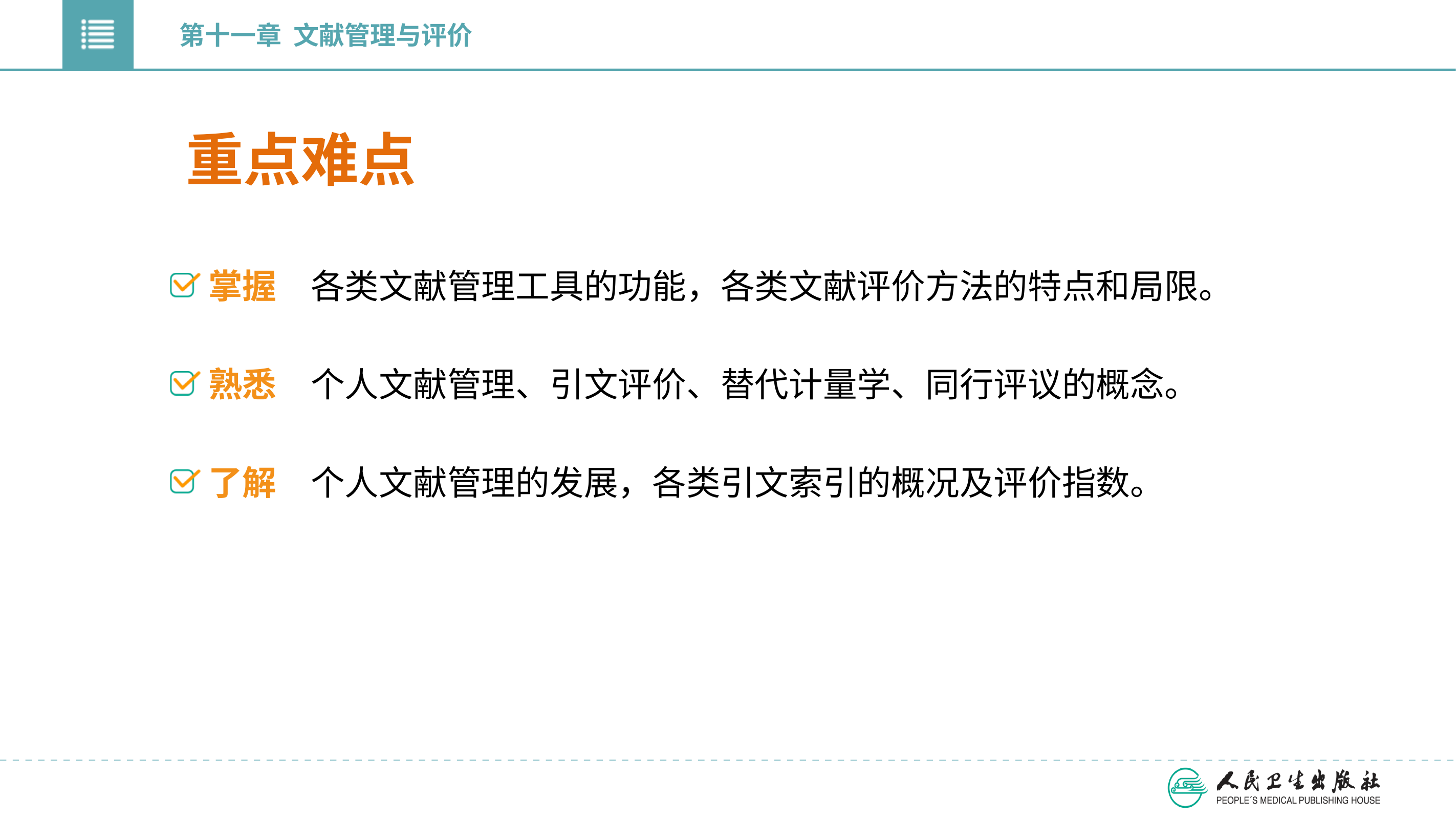

第十一章  文献管理与评价
掌握　各类文献管理工具的功能，各类文献评价方法的特点和局限。

熟悉　个人文献管理、引文评价、替代计量学、同行评议的概念。

了解　个人文献管理的发展，各类引文索引的概况及评价指数。